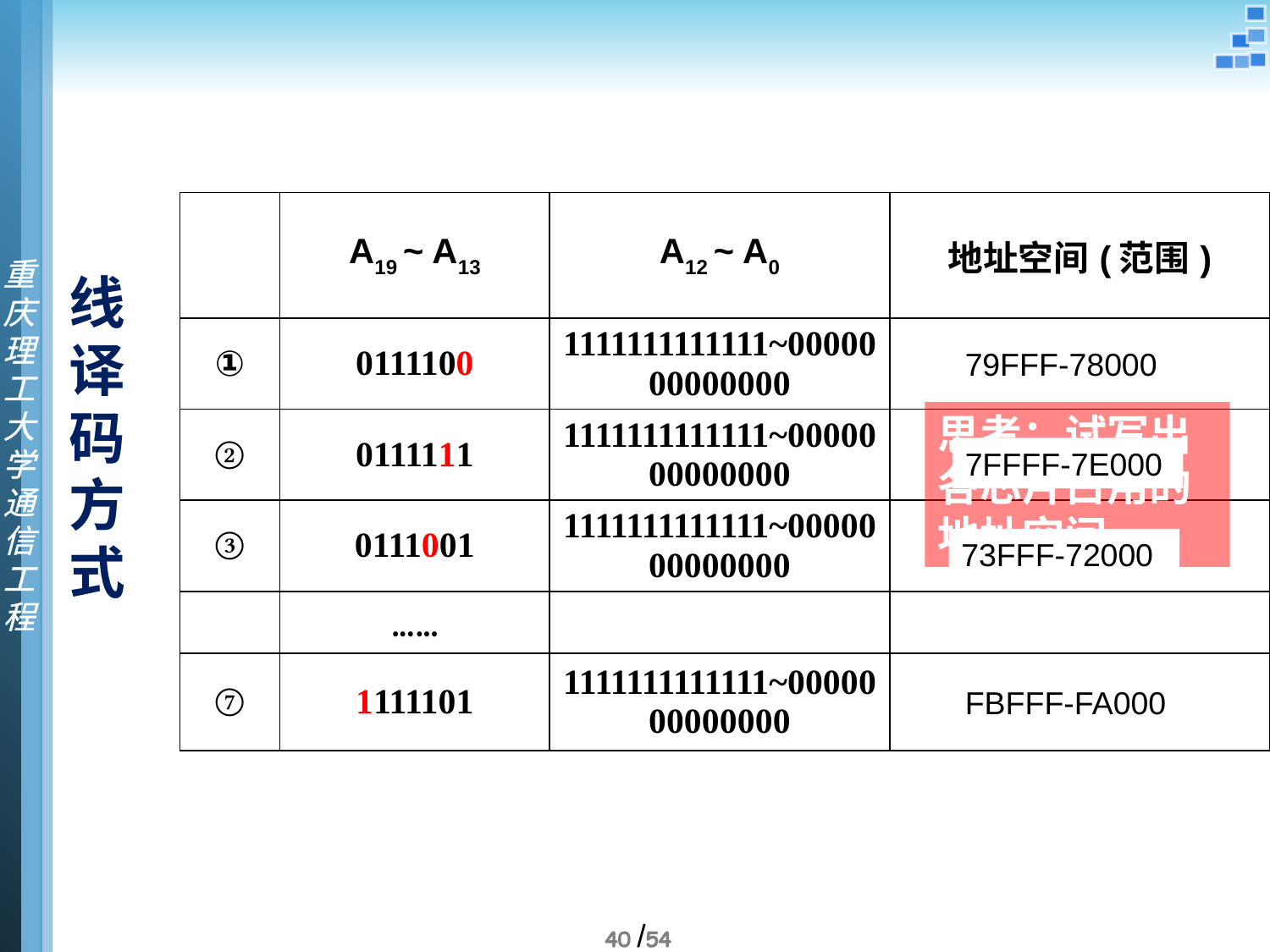

# 线译码方式
|  | A19 ~ A13 | A12 ~ A0 | 地址空间(范围) |
| --- | --- | --- | --- |
| ① | 0111100 | 1111111111111~0000000000000 | ？ |
| ② | 0111111 | 1111111111111~0000000000000 | ？ |
| ③ | 0111001 | 1111111111111~0000000000000 | ？ |
|  | …… |  |  |
| ⑦ | 1111101 | 1111111111111~0000000000000 | ？ |
79FFF-78000
思考：试写出各芯片占用的地址空间。
7FFFF-7E000
73FFF-72000
FBFFF-FA000
/54
40